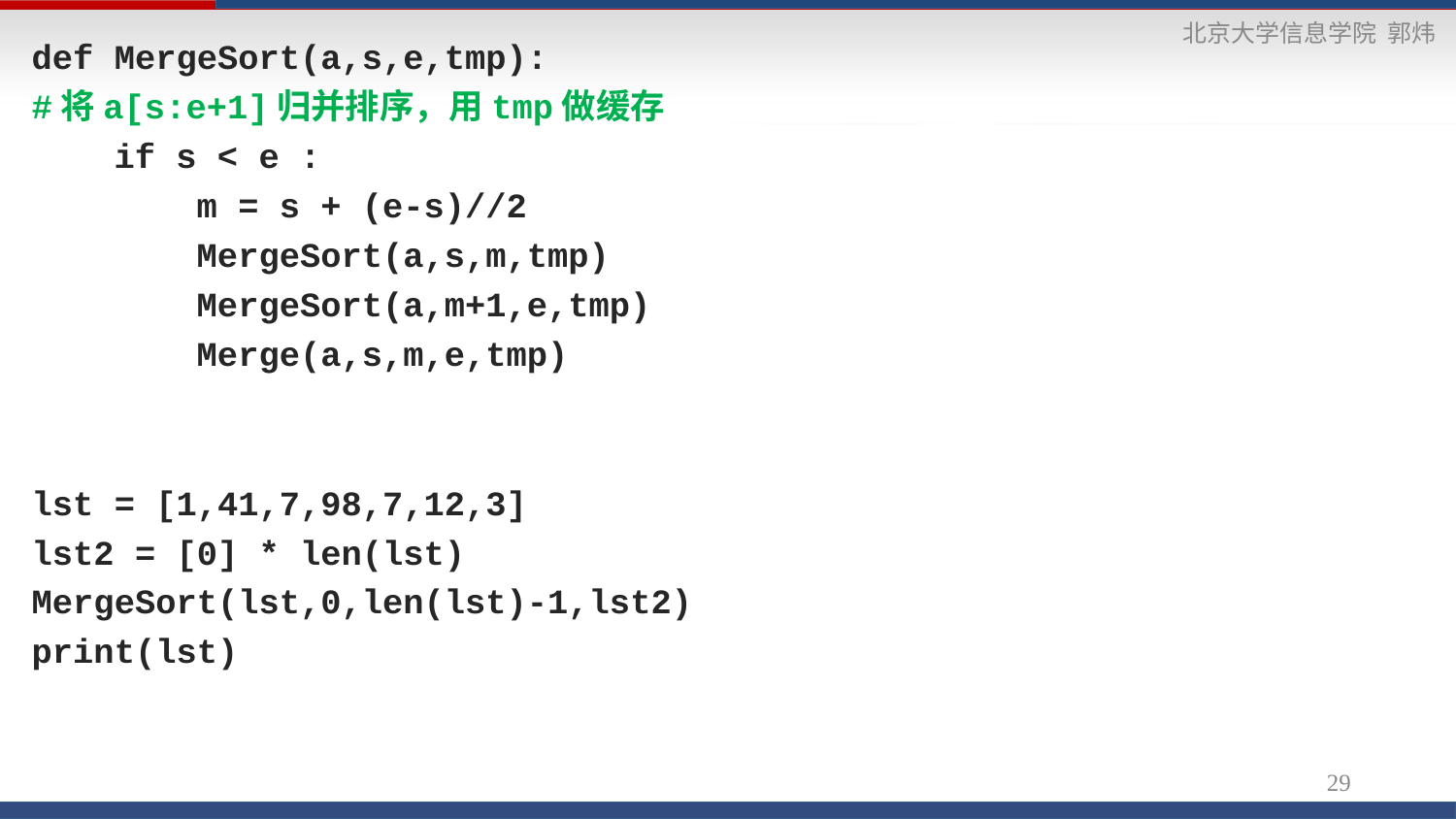

def MergeSort(a,s,e,tmp):
#将a[s:e+1]归并排序，用tmp做缓存
    if s < e :
        m = s + (e-s)//2
        MergeSort(a,s,m,tmp)
        MergeSort(a,m+1,e,tmp)
        Merge(a,s,m,e,tmp)

lst = [1,41,7,98,7,12,3]
lst2 = [0] * len(lst)
MergeSort(lst,0,len(lst)-1,lst2)
print(lst)
29